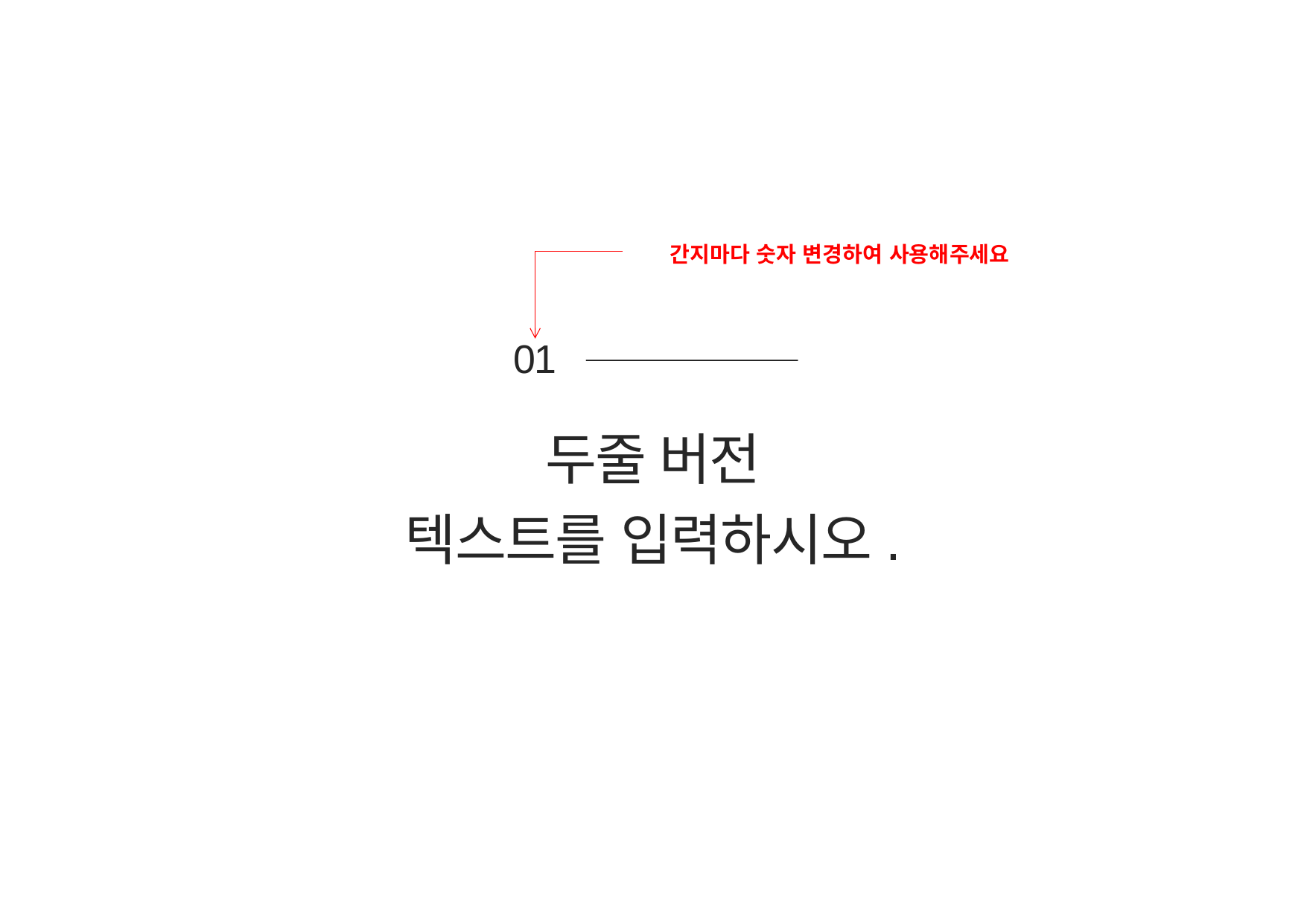

간지마다 숫자 변경하여 사용해주세요
01
두줄 버전
텍스트를 입력하시오.